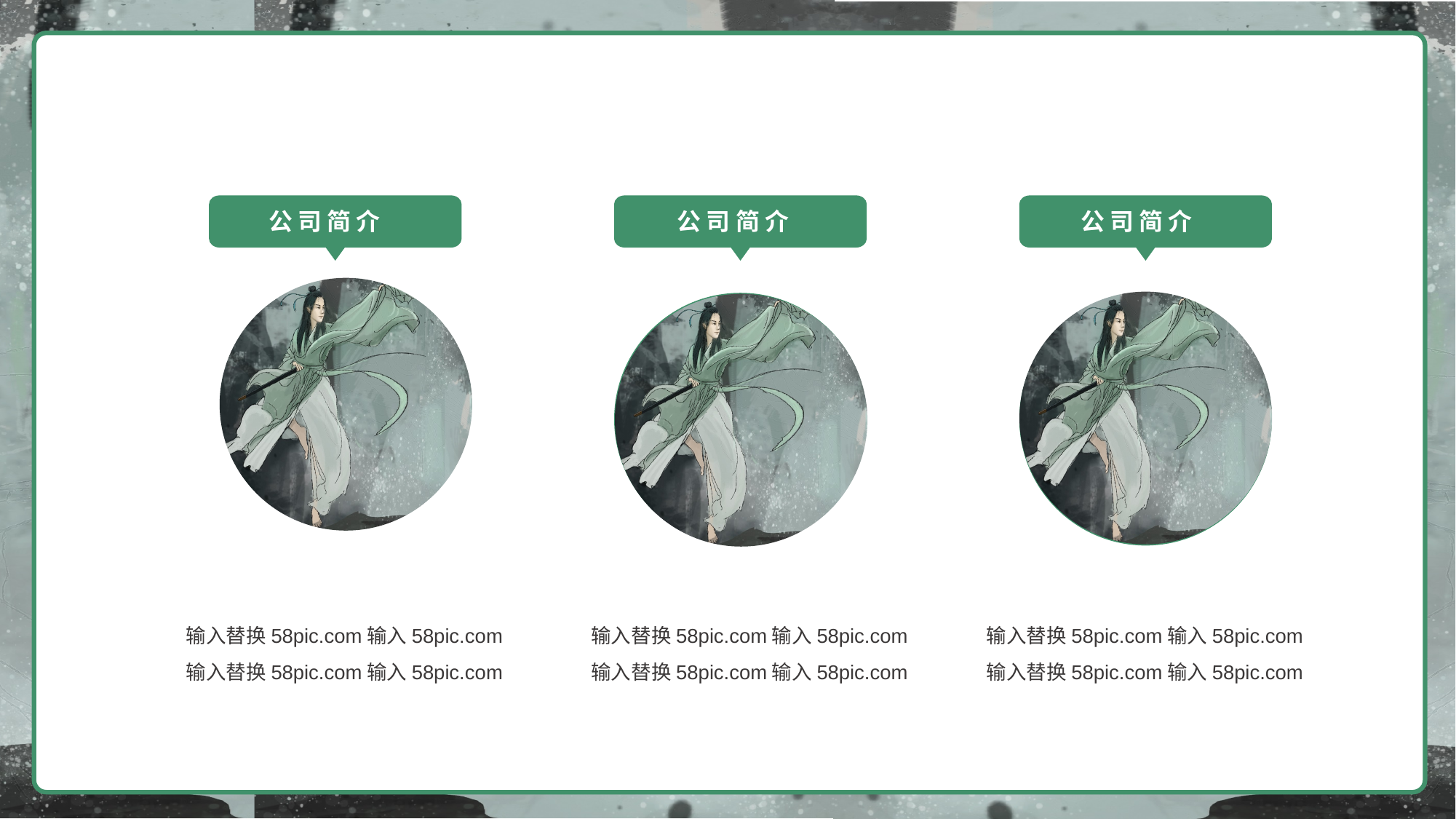

公 司 简 介
公 司 简 介
公 司 简 介

输入替换58pic.com输入58pic.com输入替换58pic.com输入58pic.com
输入替换58pic.com输入58pic.com输入替换58pic.com输入58pic.com
输入替换58pic.com输入58pic.com输入替换58pic.com输入58pic.com